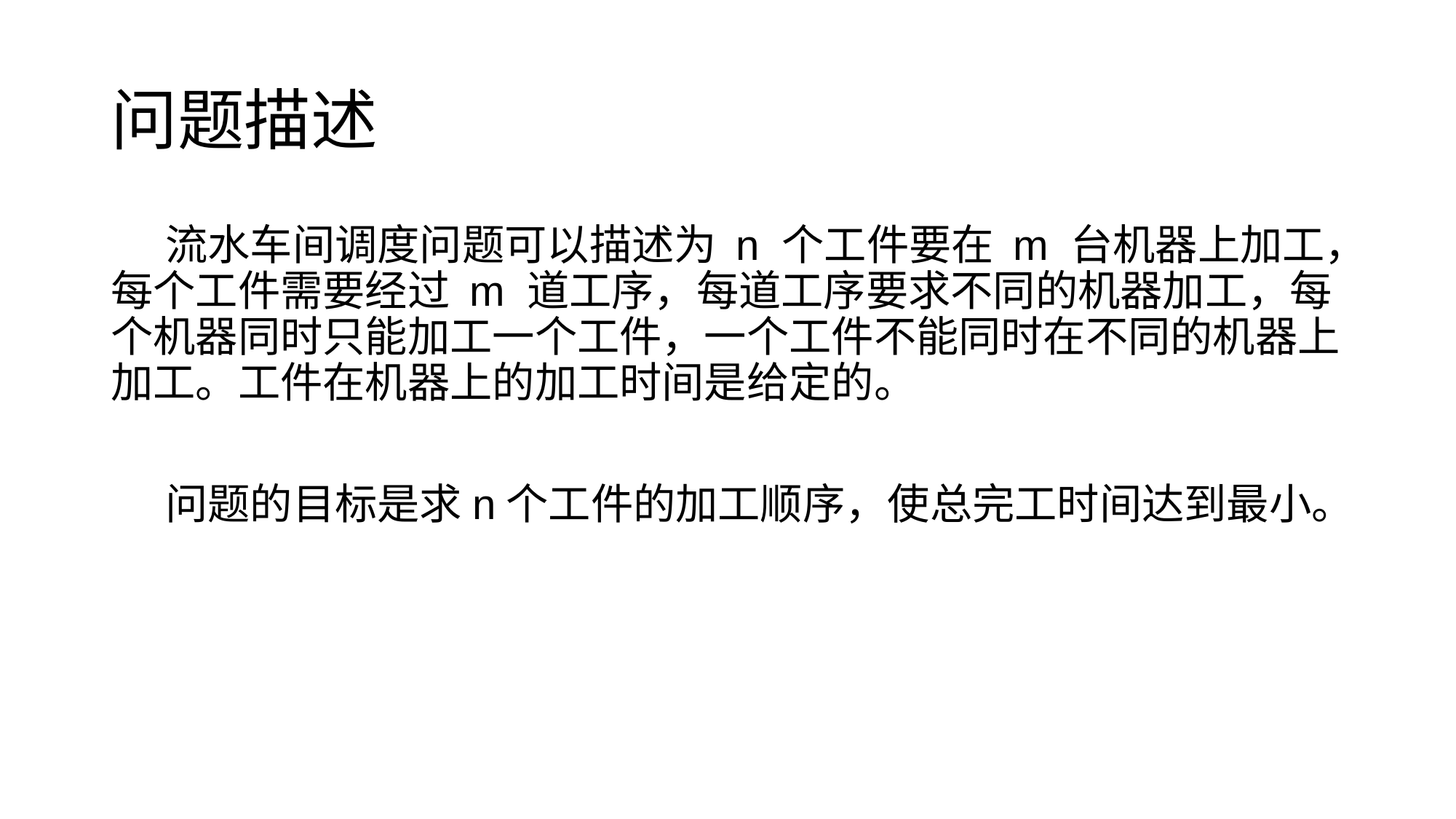

# 问题描述
流水车间调度问题可以描述为 n 个工件要在 m 台机器上加工，每个工件需要经过 m 道工序，每道工序要求不同的机器加工，每个机器同时只能加工一个工件，一个工件不能同时在不同的机器上加工。工件在机器上的加工时间是给定的。

问题的目标是求n个工件的加工顺序，使总完工时间达到最小。